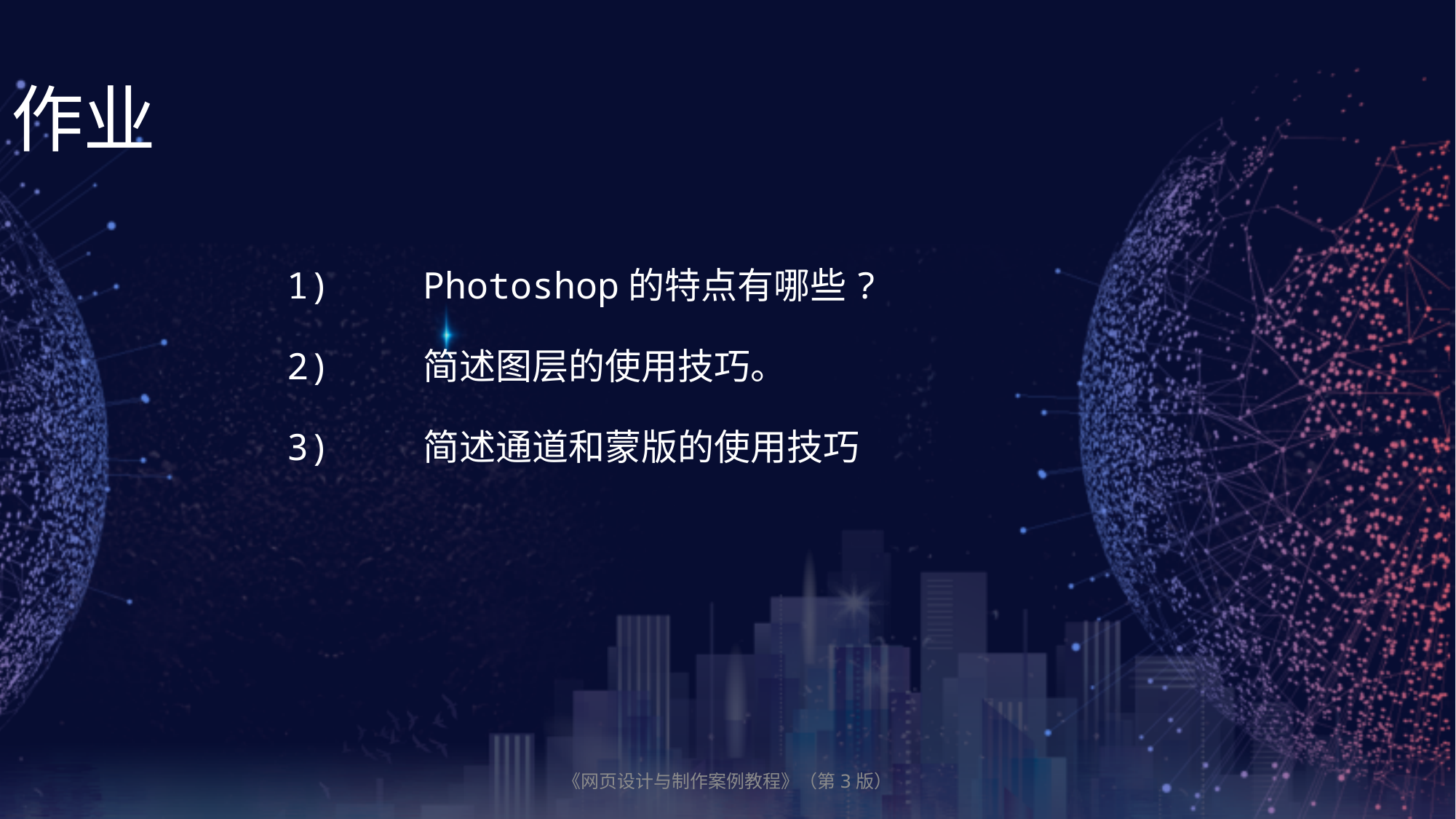

作业
1)	Photoshop的特点有哪些?
2)	简述图层的使用技巧。
3)	简述通道和蒙版的使用技巧

《网页设计与制作案例教程》（第3版）